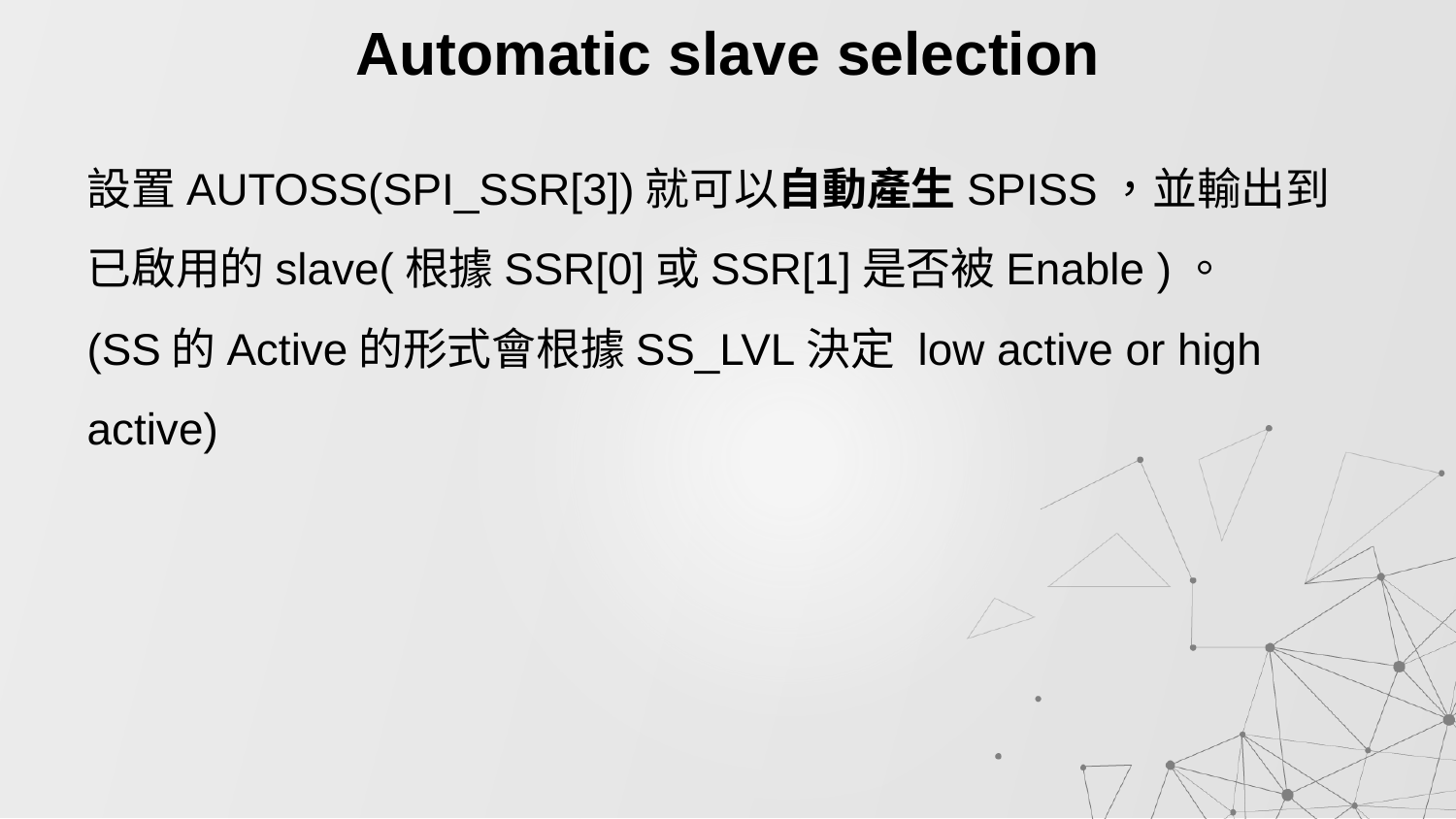

# Automatic slave selection
設置AUTOSS(SPI_SSR[3])就可以自動產生SPISS，並輸出到已啟用的slave(根據SSR[0]或SSR[1]是否被Enable )。
(SS的Active的形式會根據SS_LVL決定 low active or high active)